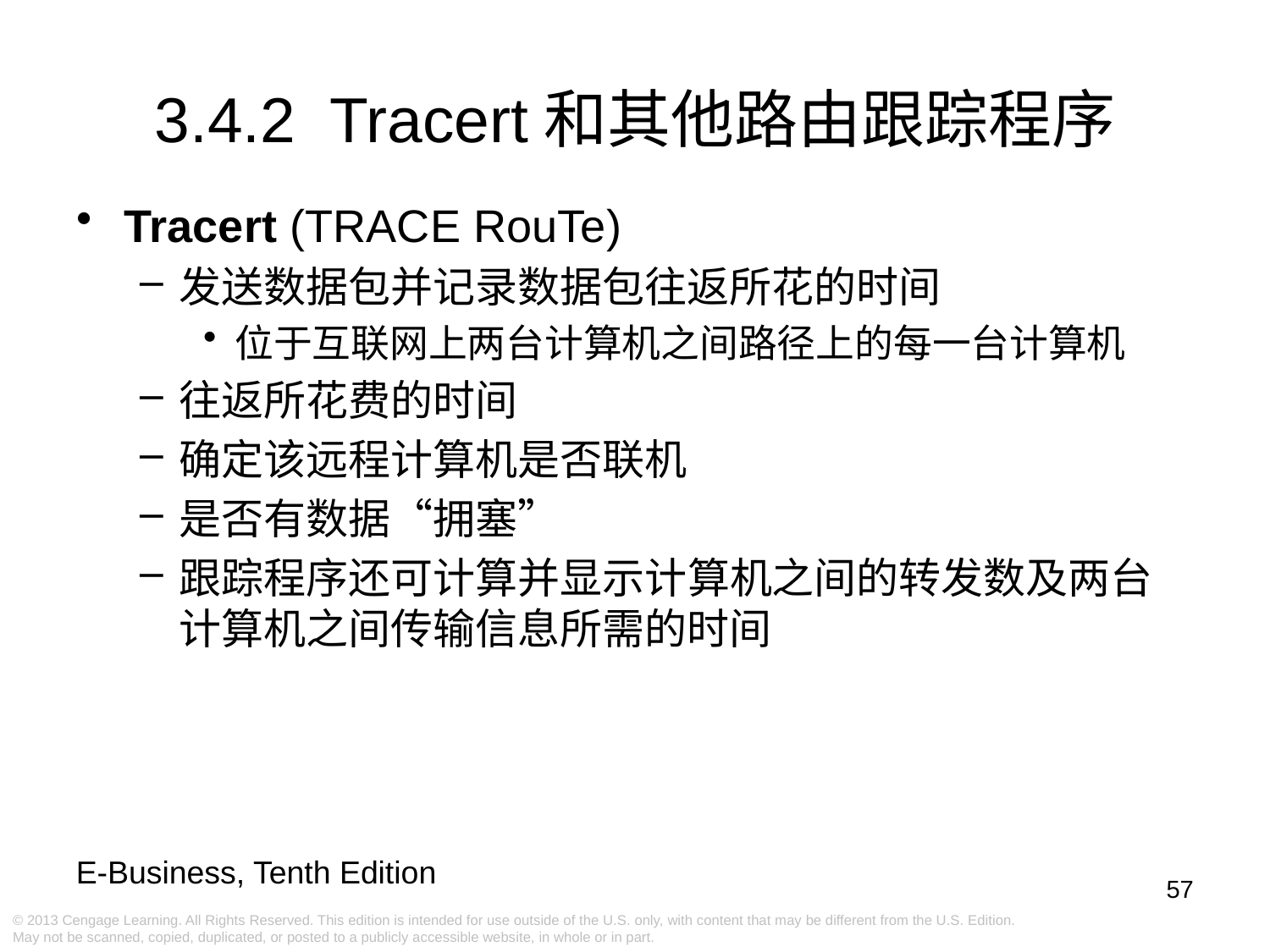

# 3.4.2  Tracert和其他路由跟踪程序
Tracert (TRACE RouTe)
发送数据包并记录数据包往返所花的时间
位于互联网上两台计算机之间路径上的每一台计算机
往返所花费的时间
确定该远程计算机是否联机
是否有数据“拥塞”
跟踪程序还可计算并显示计算机之间的转发数及两台计算机之间传输信息所需的时间
57